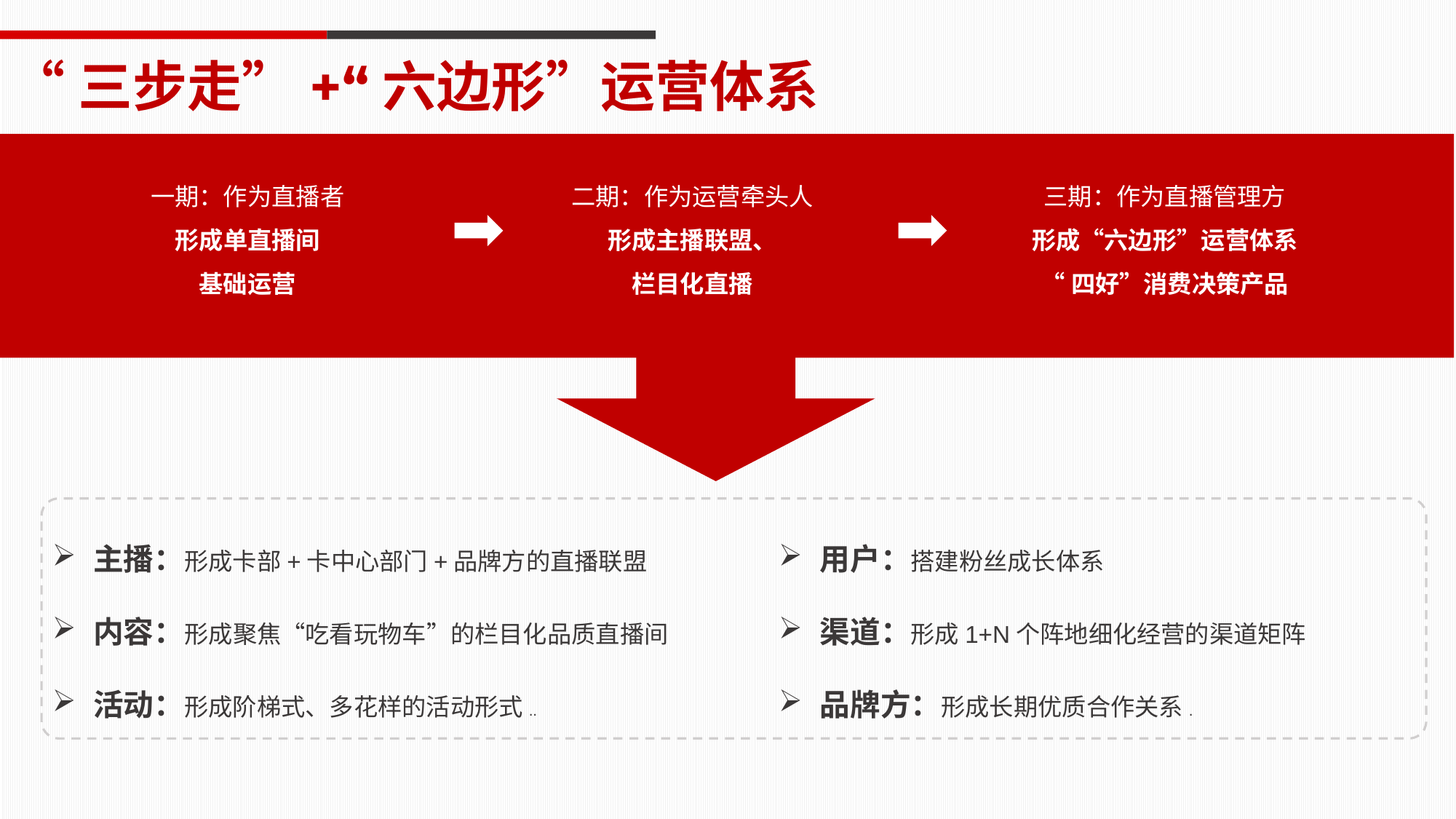

“三步走”+“六边形”运营体系

一期：作为直播者
形成单直播间
基础运营
二期：作为运营牵头人
形成主播联盟、
栏目化直播
三期：作为直播管理方
形成“六边形”运营体系
“四好”消费决策产品

主播：形成卡部+卡中心部门+品牌方的直播联盟
内容：形成聚焦“吃看玩物车”的栏目化品质直播间
活动：形成阶梯式、多花样的活动形式..

用户：搭建粉丝成长体系
渠道：形成1+N个阵地细化经营的渠道矩阵
品牌方：形成长期优质合作关系.